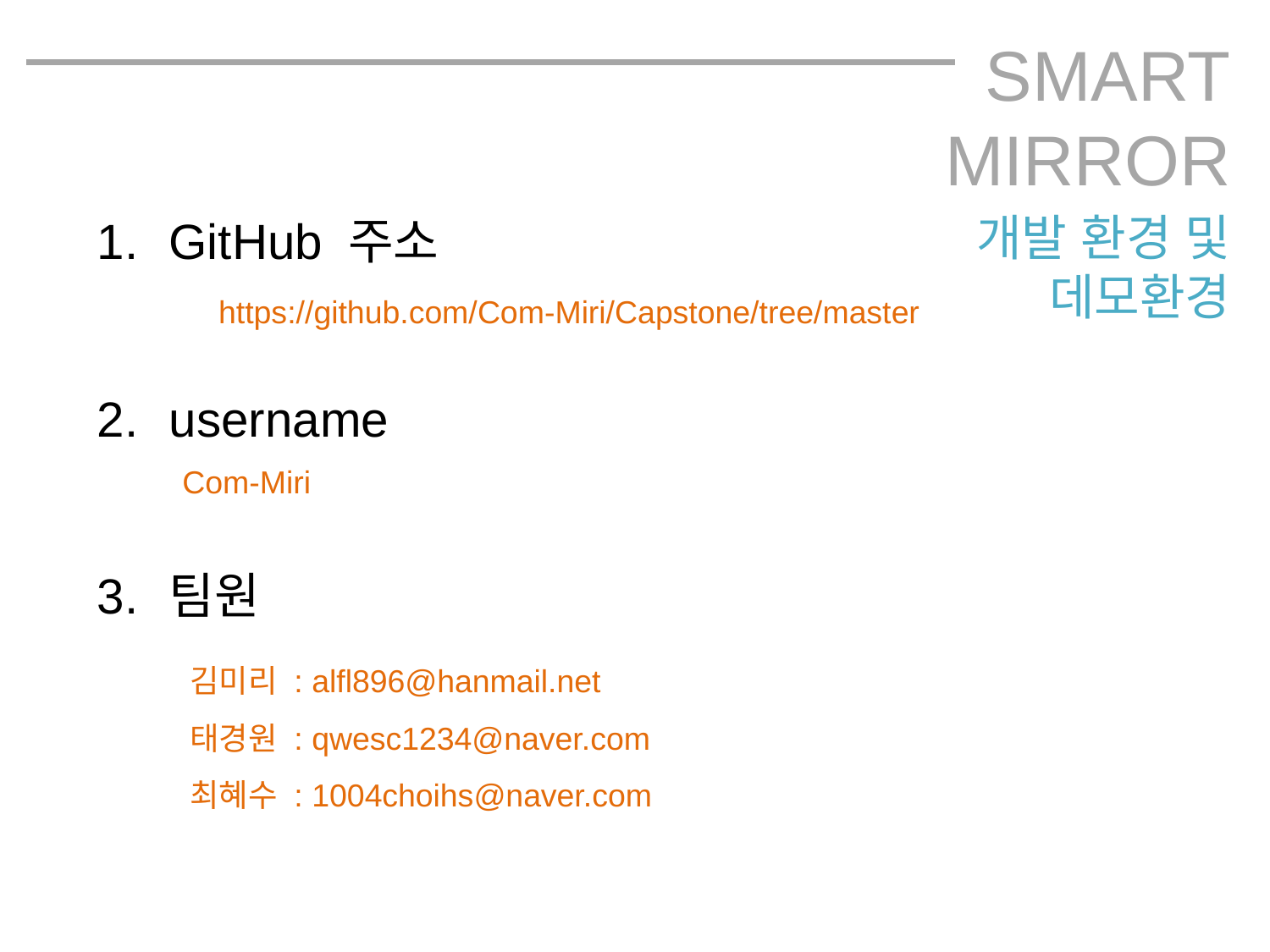

SMART
MIRROR
GitHub 주소

username

팀원
개발 환경 및 데모환경
https://github.com/Com-Miri/Capstone/tree/master
Com-Miri
김미리 : alfl896@hanmail.net
태경원 : qwesc1234@naver.com
최혜수 : 1004choihs@naver.com